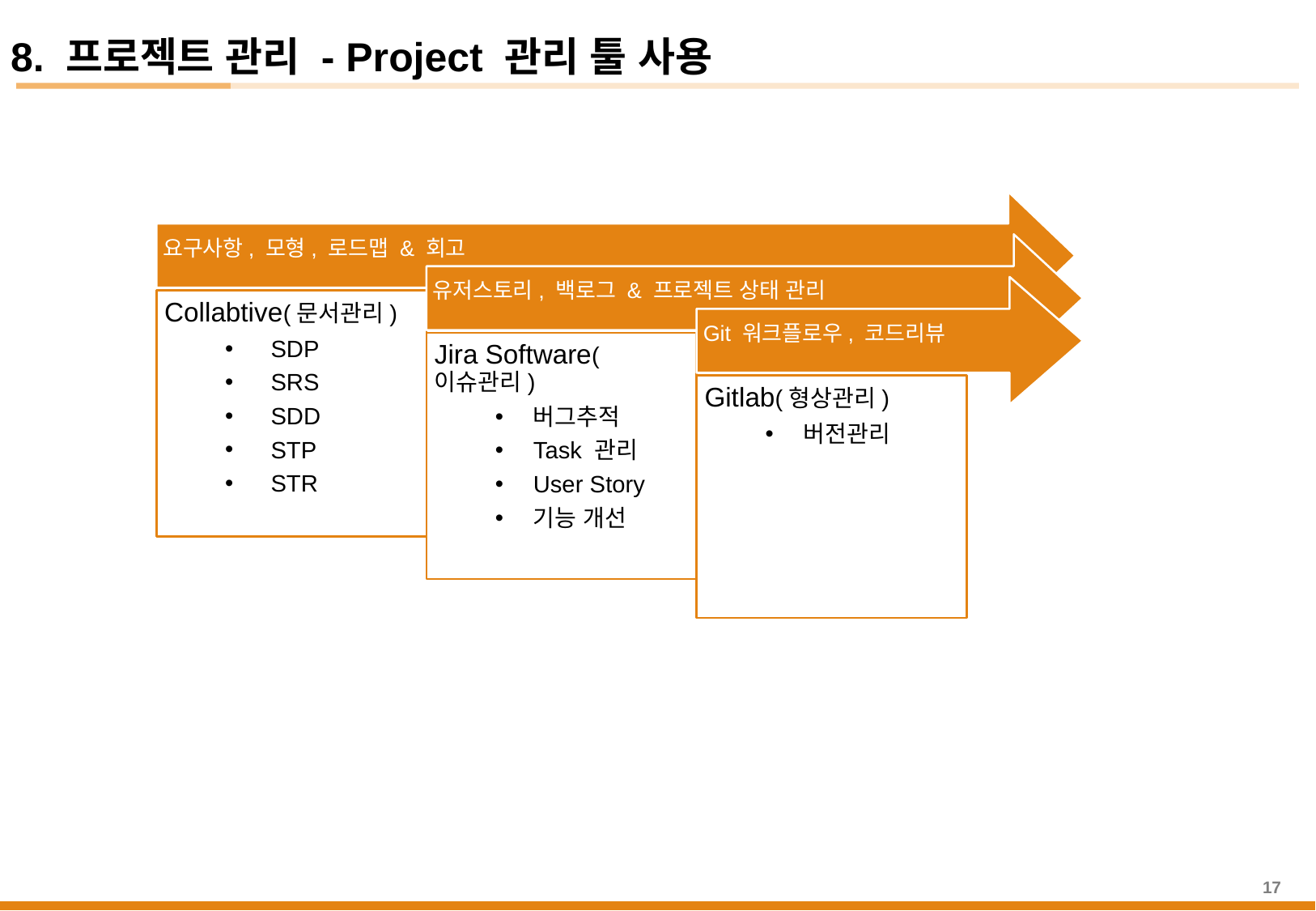

8. 프로젝트 관리 - Project 관리 툴 사용

요구사항, 모형, 로드맵 & 회고
유저스토리, 백로그 & 프로젝트 상태 관리
Git 워크플로우, 코드리뷰
Collabtive(문서관리)
SDP
SRS
SDD
STP
STR

Jira Software(이슈관리)
버그추적
Task 관리
User Story
기능 개선
Gitlab(형상관리)
버전관리
17